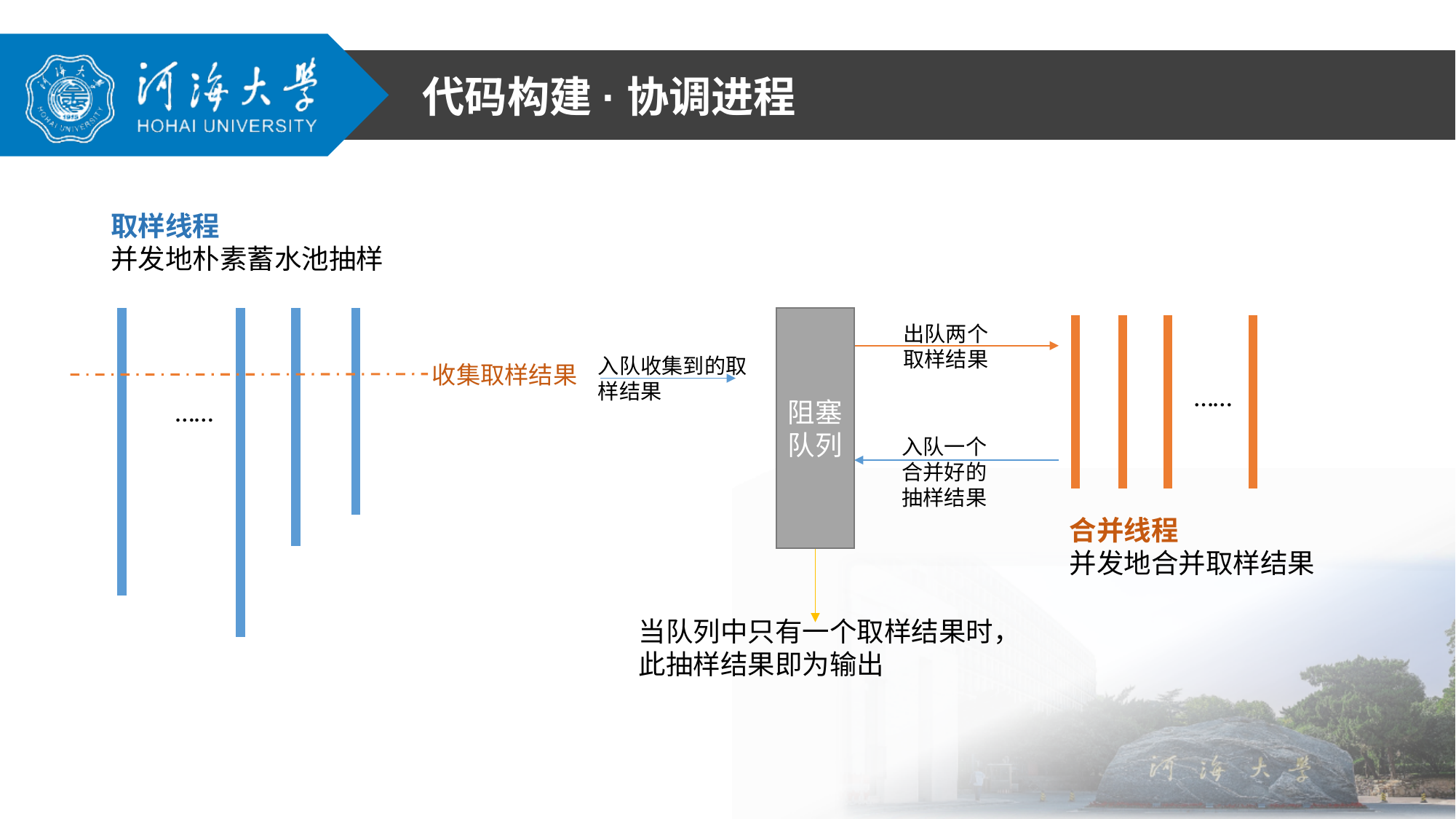

代码构建·协调进程
取样线程
并发地朴素蓄水池抽样
……
阻塞队列
出队两个取样结果
入队收集到的取样结果
收集取样结果
……
入队一个合并好的抽样结果
合并线程
并发地合并取样结果
当队列中只有一个取样结果时，
此抽样结果即为输出